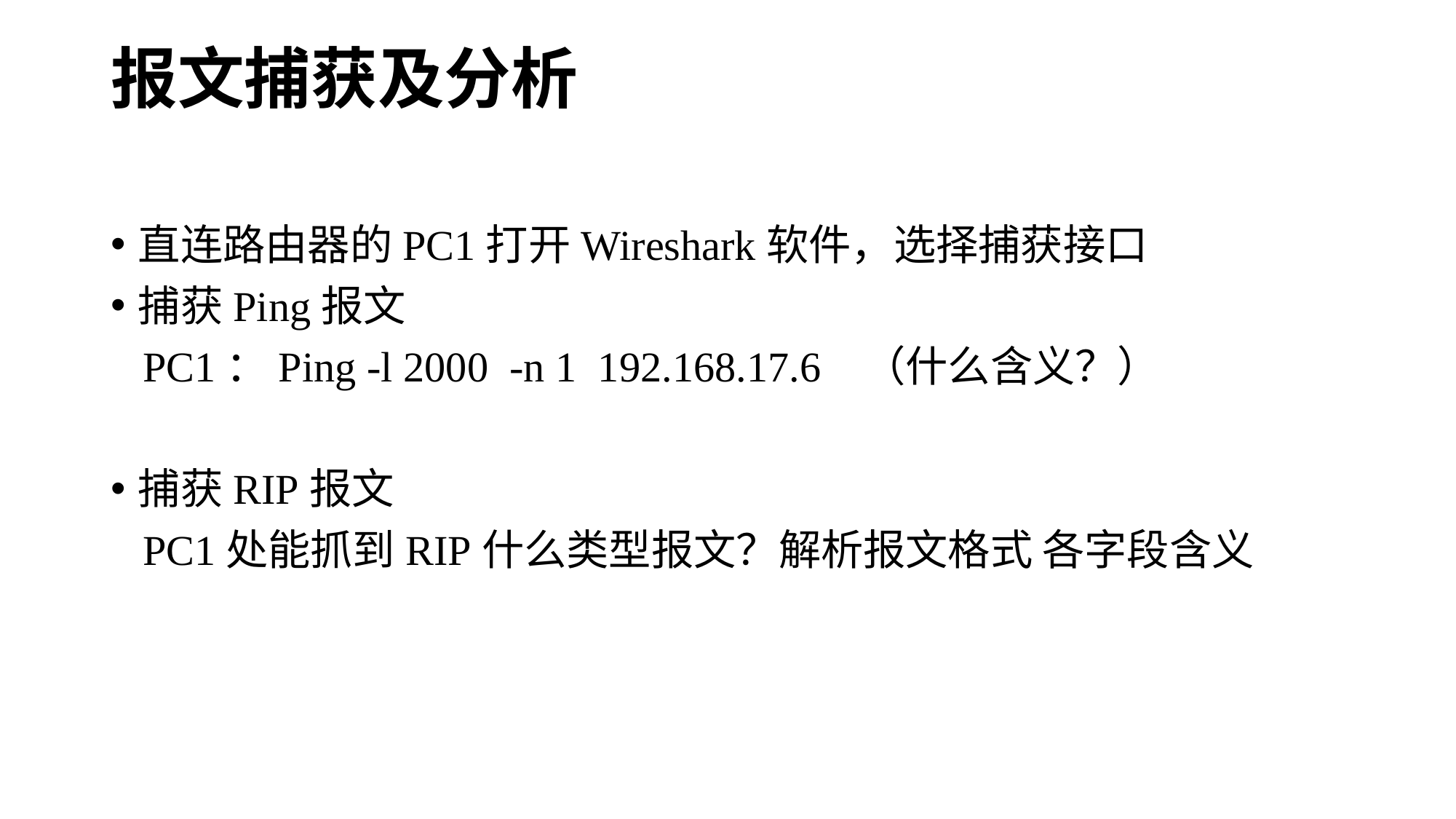

# 报文捕获及分析
直连路由器的PC1打开Wireshark软件，选择捕获接口
捕获Ping报文
   PC1：Ping -l 2000  -n 1  192.168.17.6   （什么含义？）

捕获RIP报文
   PC1处能抓到RIP什么类型报文？解析报文格式 各字段含义